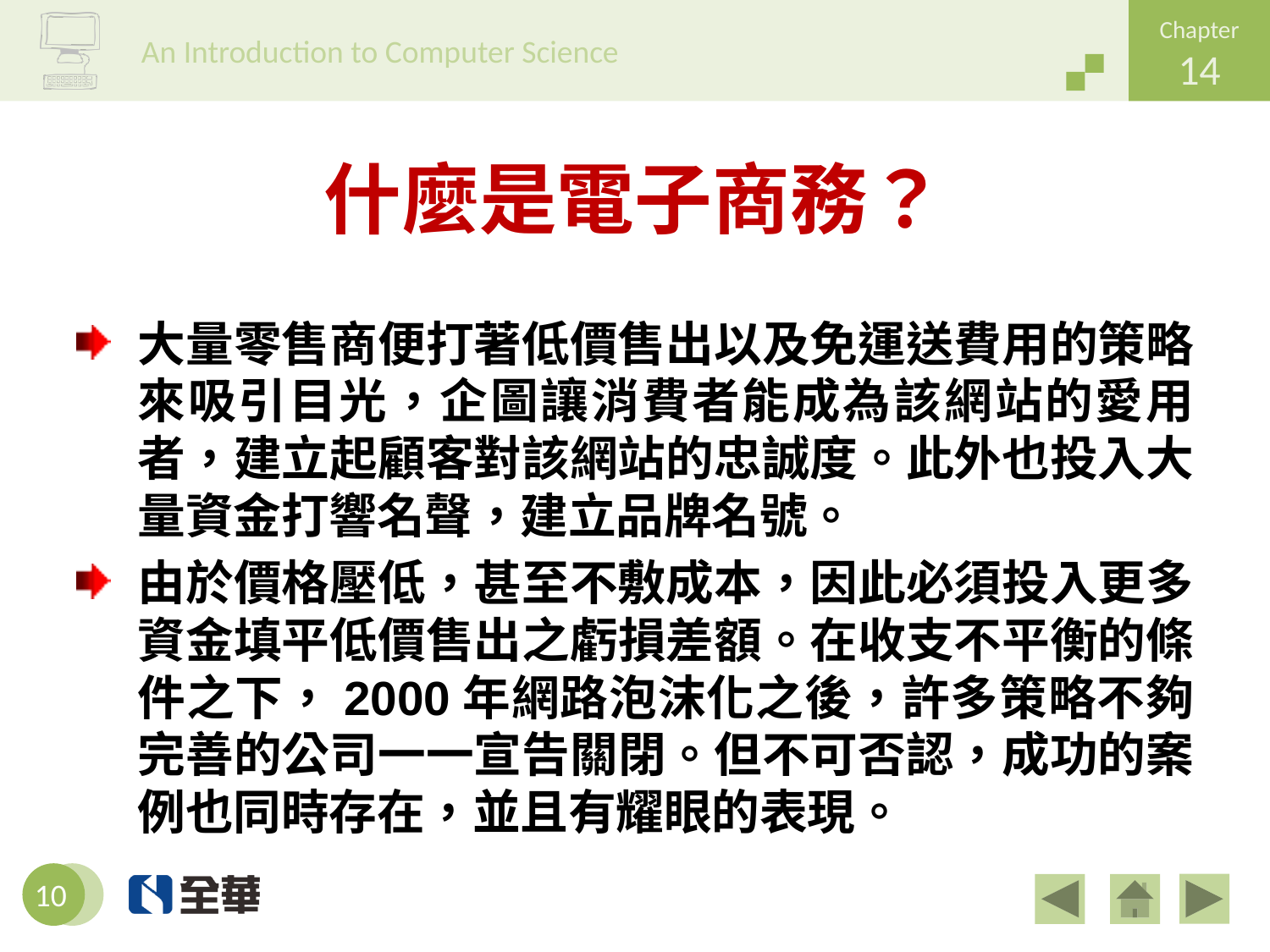

# 什麼是電子商務？
大量零售商便打著低價售出以及免運送費用的策略來吸引目光，企圖讓消費者能成為該網站的愛用者，建立起顧客對該網站的忠誠度。此外也投入大量資金打響名聲，建立品牌名號。
由於價格壓低，甚至不敷成本，因此必須投入更多資金填平低價售出之虧損差額。在收支不平衡的條件之下，2000年網路泡沫化之後，許多策略不夠完善的公司一一宣告關閉。但不可否認，成功的案例也同時存在，並且有耀眼的表現。